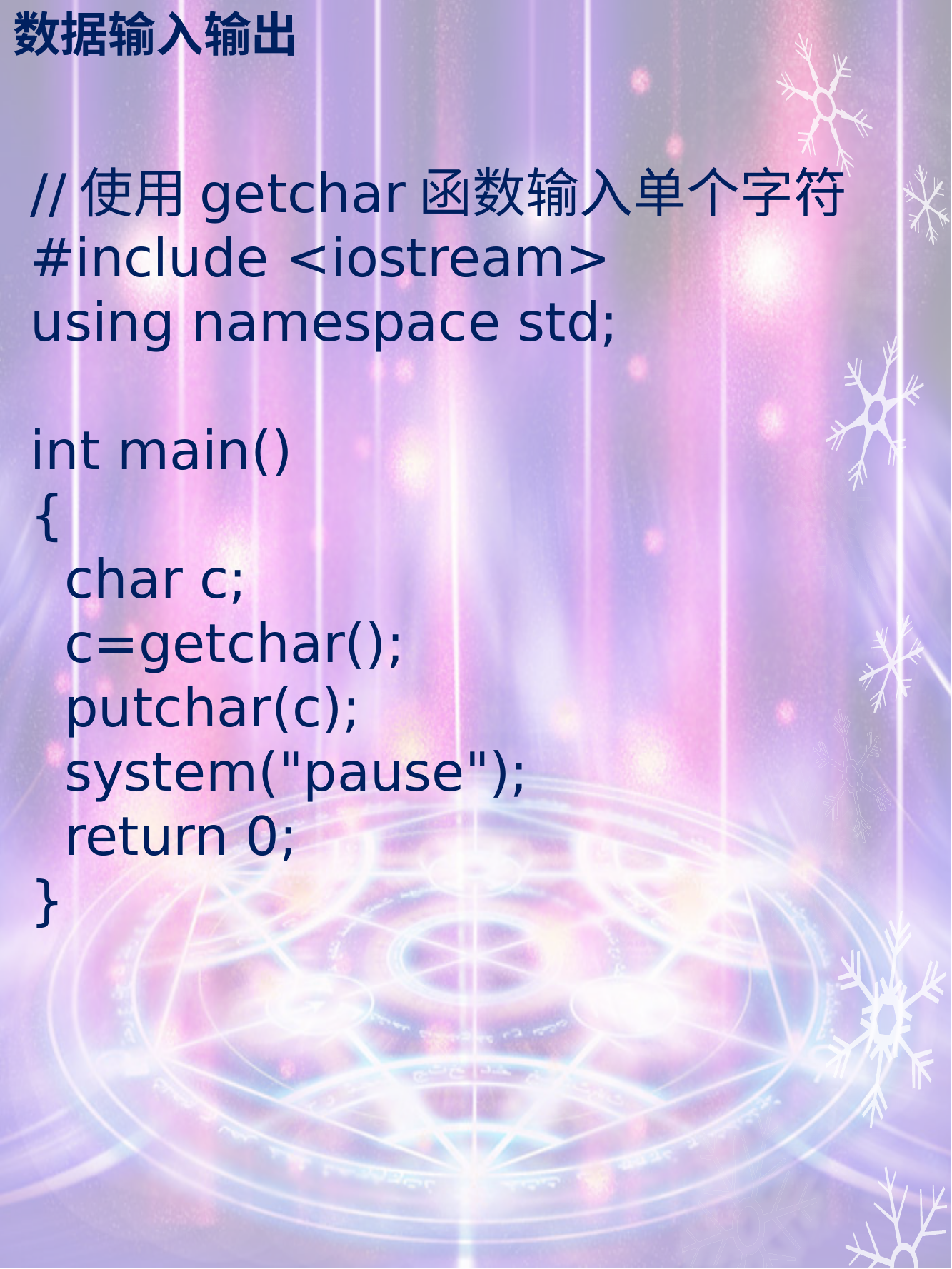

# 数据输入输出
//使用getchar函数输入单个字符
#include <iostream>
using namespace std;

int main()
{
  char c;
  c=getchar();
  putchar(c);
  system("pause");
  return 0;
}